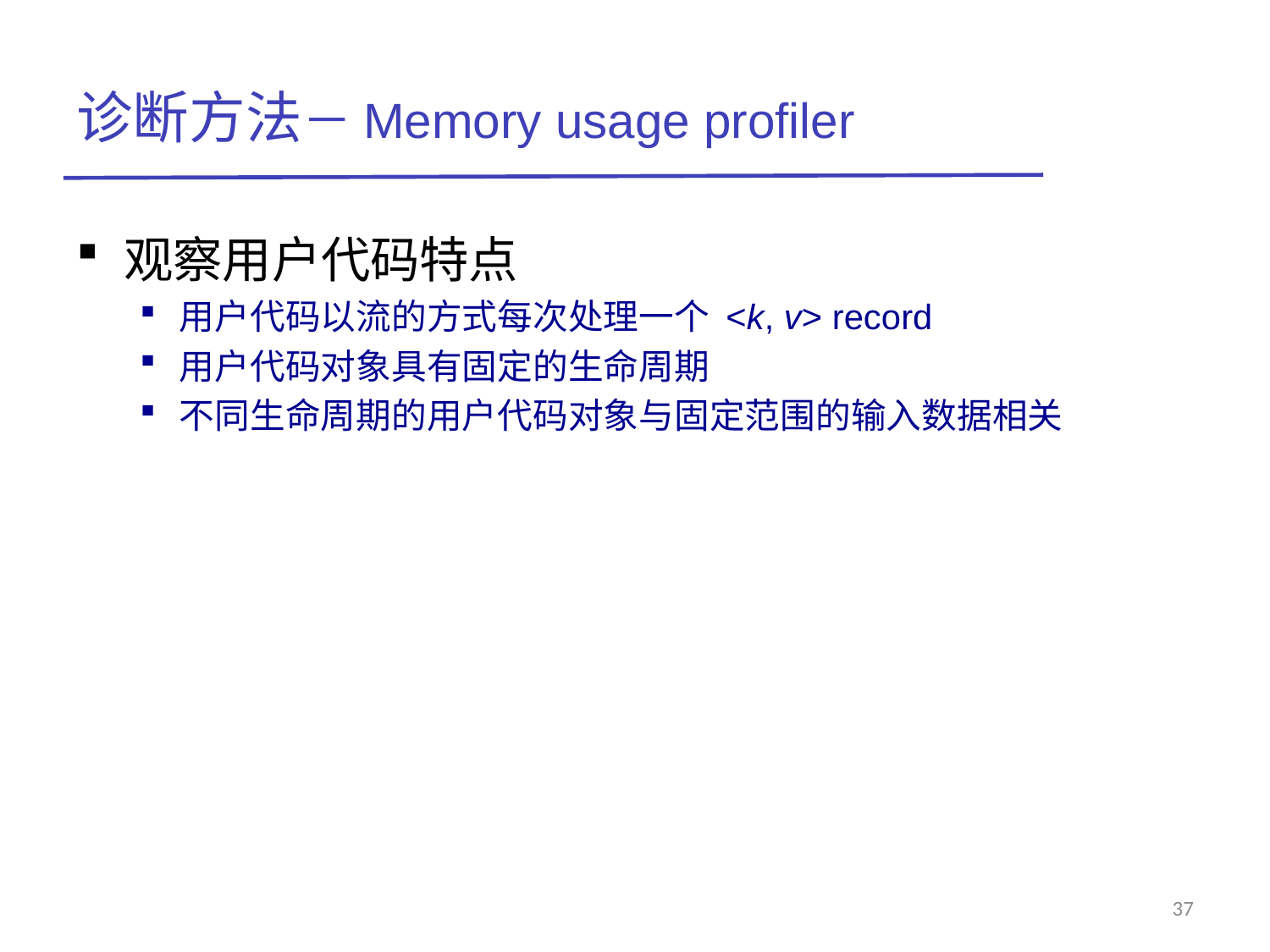

# 诊断方法－Memory usage profiler
观察用户代码特点
用户代码以流的方式每次处理一个 <k, v> record
用户代码对象具有固定的生命周期
不同生命周期的用户代码对象与固定范围的输入数据相关

37